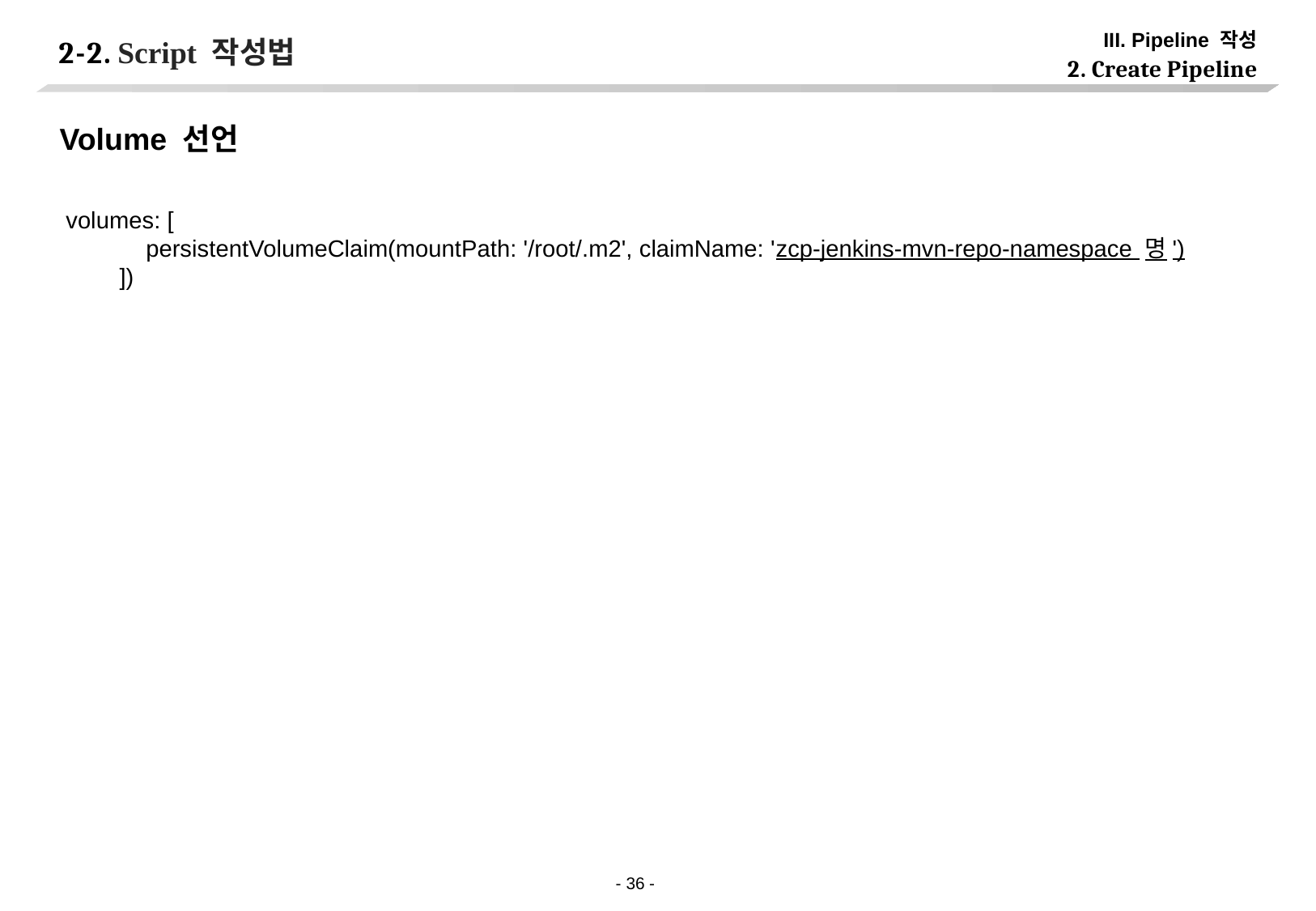

III. Pipeline 작성
# 2-2. Script 작성법
2. Create Pipeline
Volume 선언
volumes: [
            persistentVolumeClaim(mountPath: '/root/.m2', claimName: 'zcp-jenkins-mvn-repo-namespace 명')
        ])